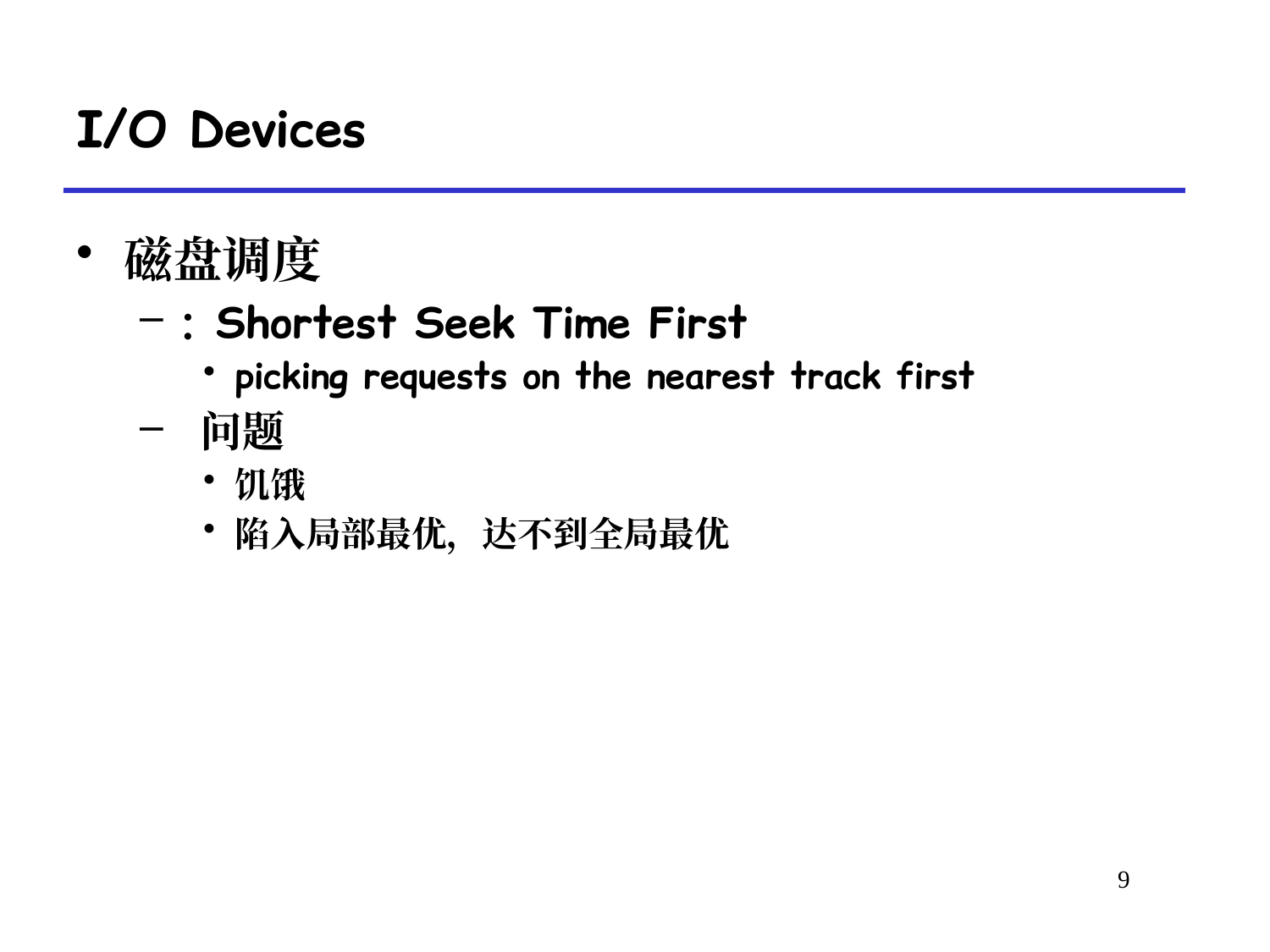

# I/O Devices
磁盘调度
: Shortest Seek Time First
picking requests on the nearest track first
 问题
饥饿
陷入局部最优，达不到全局最优

9